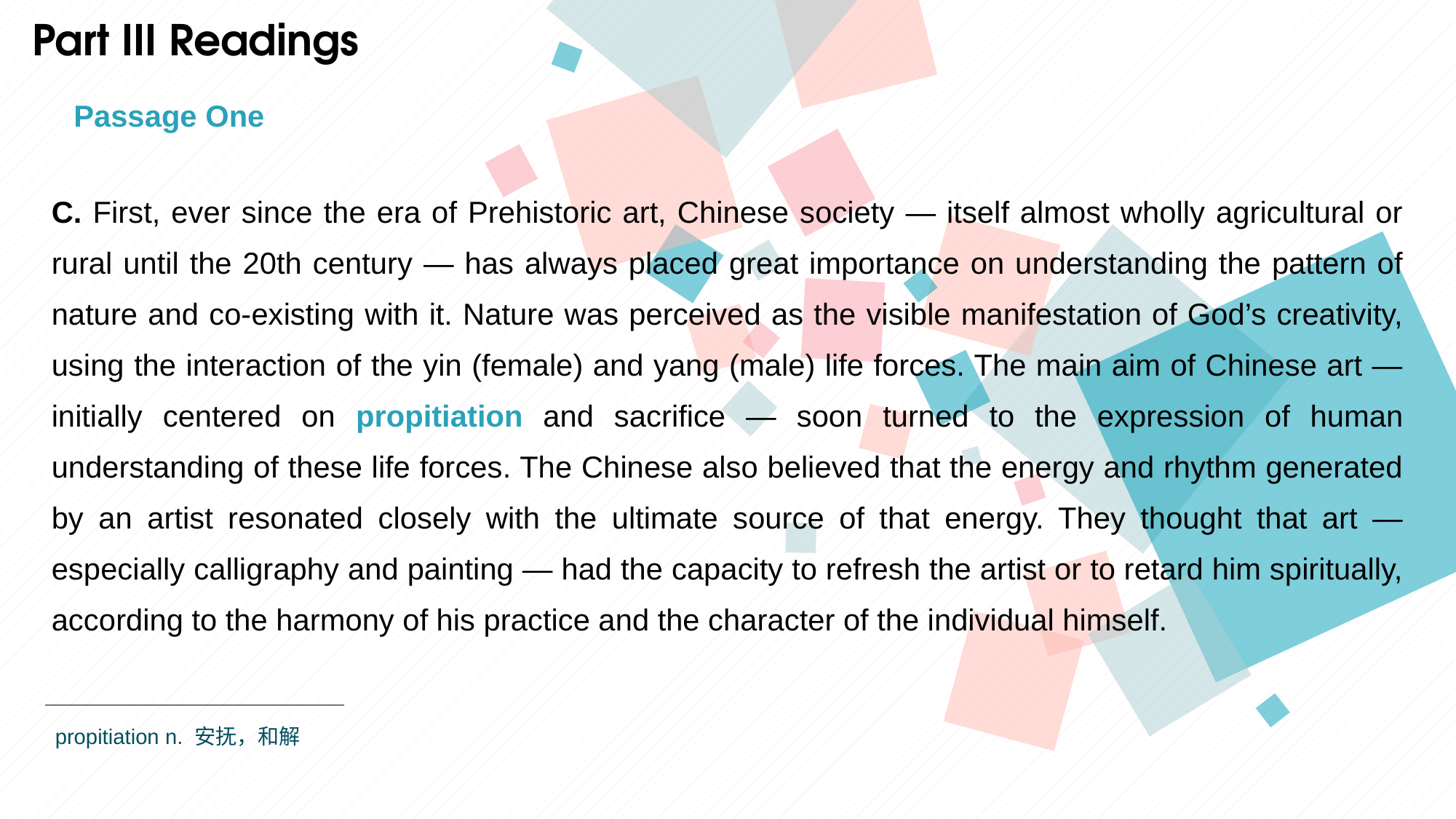

Part III Readings
Passage One

C. First, ever since the era of Prehistoric art, Chinese society — itself almost wholly agricultural or rural until the 20th century — has always placed great importance on understanding the pattern of nature and co-existing with it. Nature was perceived as the visible manifestation of God’s creativity, using the interaction of the yin (female) and yang (male) life forces. The main aim of Chinese art — initially centered on propitiation and sacrifice — soon turned to the expression of human understanding of these life forces. The Chinese also believed that the energy and rhythm generated by an artist resonated closely with the ultimate source of that energy. They thought that art — especially calligraphy and painting — had the capacity to refresh the artist or to retard him spiritually, according to the harmony of his practice and the character of the individual himself.
propitiation n. 安抚，和解